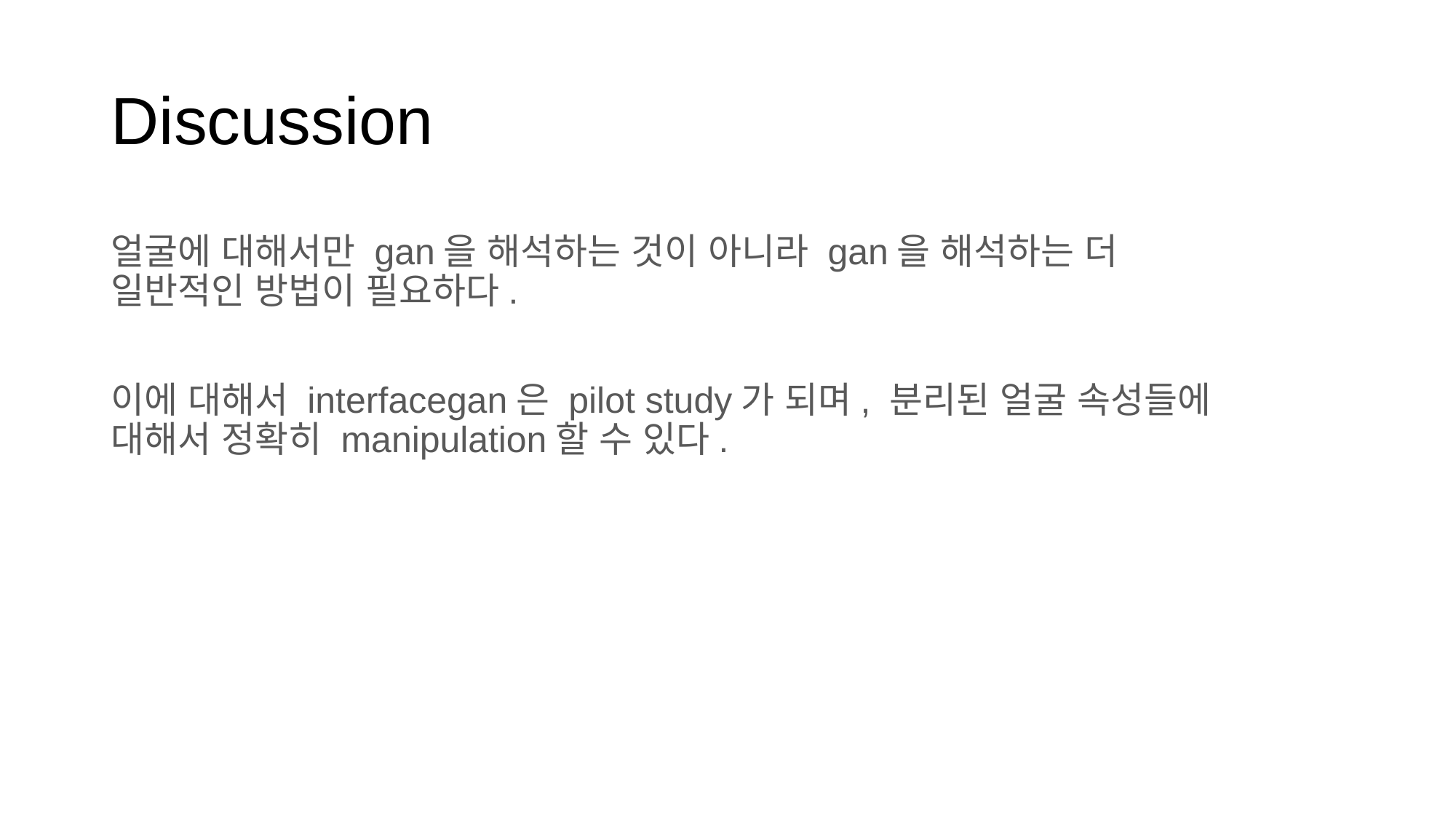

# Discussion
얼굴에 대해서만 gan을 해석하는 것이 아니라 gan을 해석하는 더 일반적인 방법이 필요하다.

이에 대해서 interfacegan은 pilot study가 되며, 분리된 얼굴 속성들에 대해서 정확히 manipulation할 수 있다.